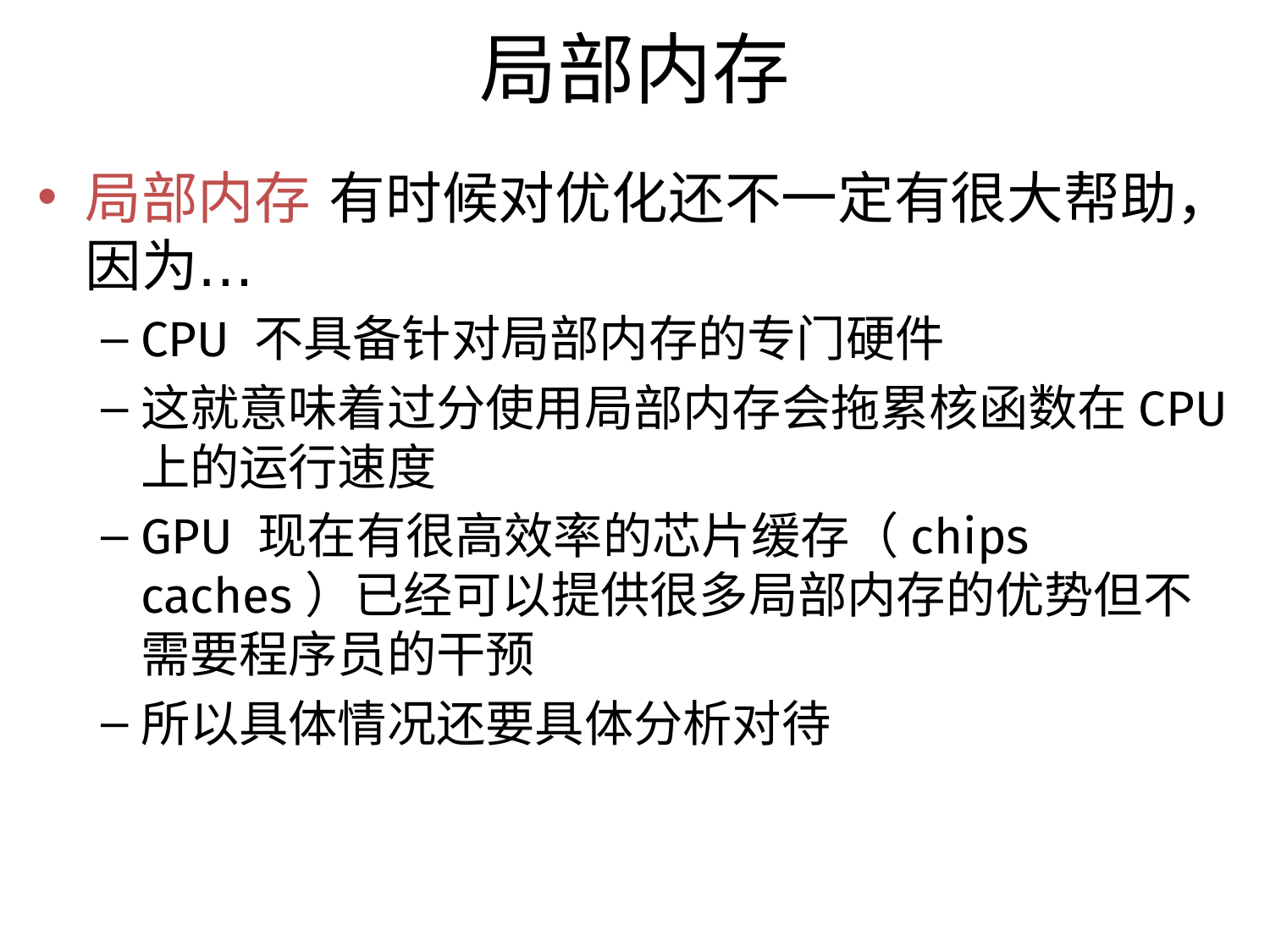

局部内存
局部内存 有时候对优化还不一定有很大帮助，因为…
CPU 不具备针对局部内存的专门硬件
这就意味着过分使用局部内存会拖累核函数在CPU上的运行速度
GPU 现在有很高效率的芯片缓存（chips caches）已经可以提供很多局部内存的优势但不需要程序员的干预
所以具体情况还要具体分析对待